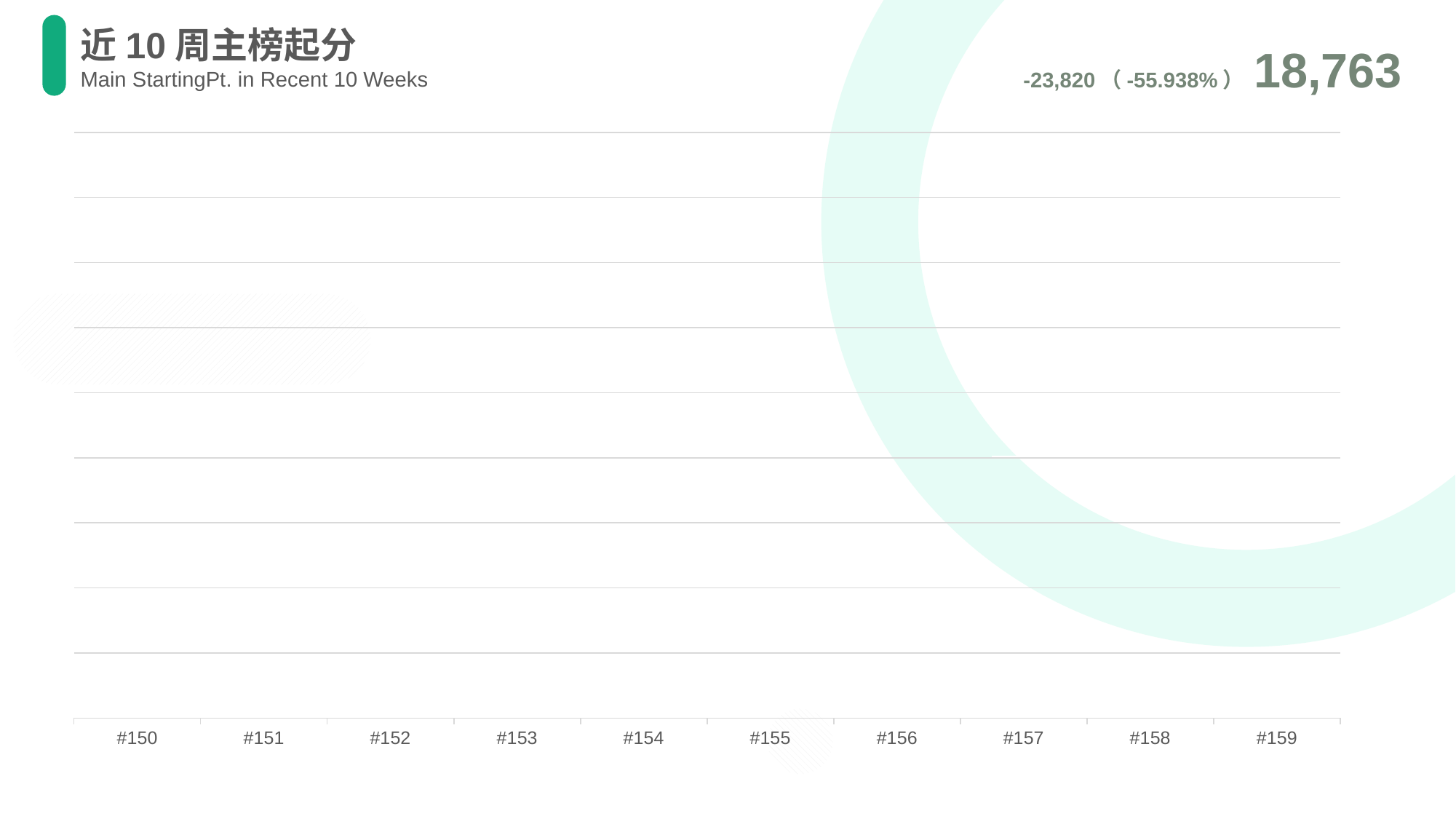

近10周主榜起分
Main StartingPt. in Recent 10 Weeks
-23,820（-55.938%） 18,763

[unsupported chart]